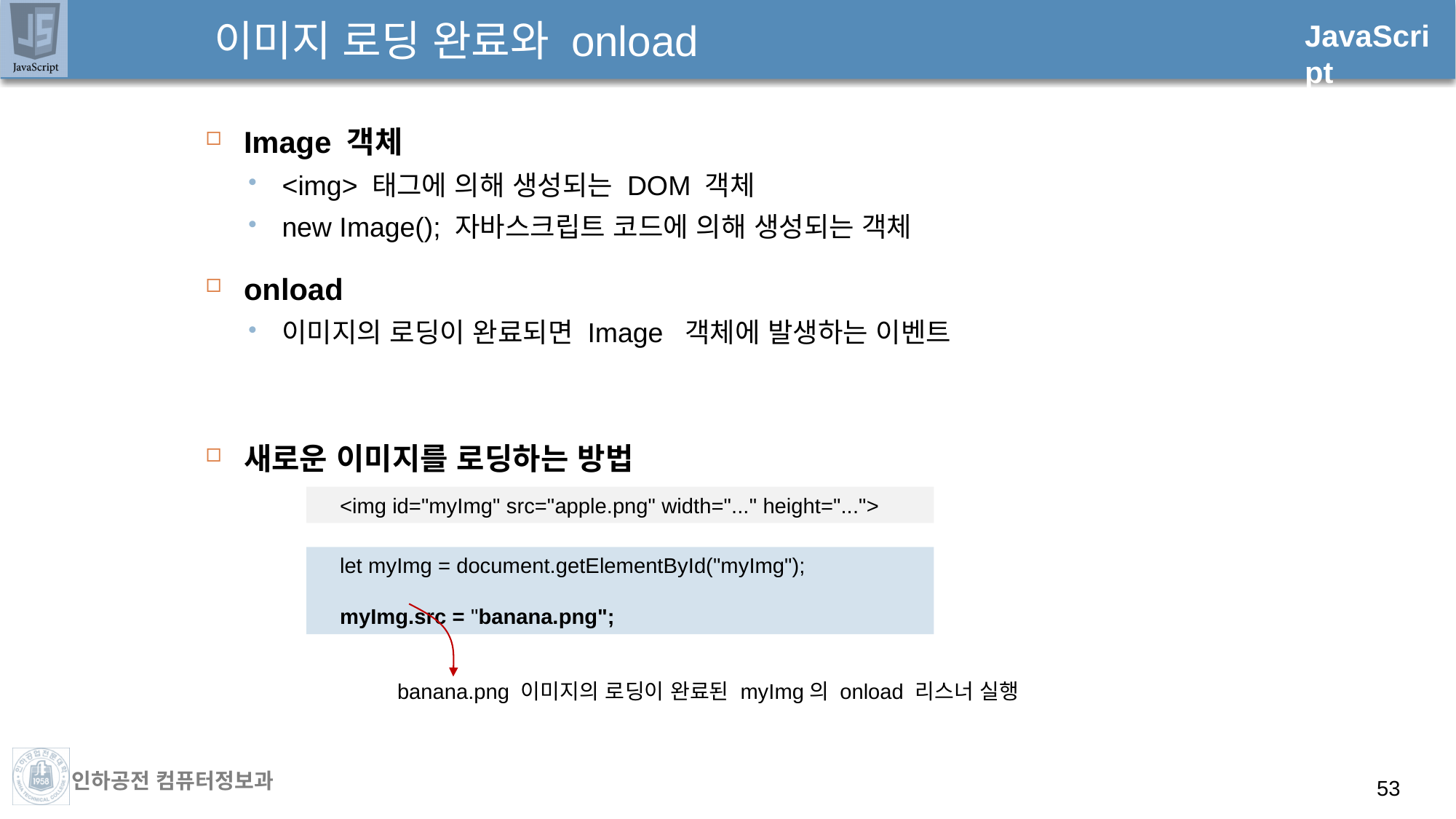

# 이미지 로딩 완료와 onload
Image 객체
<img> 태그에 의해 생성되는 DOM 객체
new Image(); 자바스크립트 코드에 의해 생성되는 객체
onload
이미지의 로딩이 완료되면 Image  객체에 발생하는 이벤트

새로운 이미지를 로딩하는 방법

53
<img id="myImg" src="apple.png" width="..." height="...">
let myImg = document.getElementById("myImg");
myImg.src = "banana.png";

banana.png 이미지의 로딩이 완료된 myImg의 onload 리스너 실행